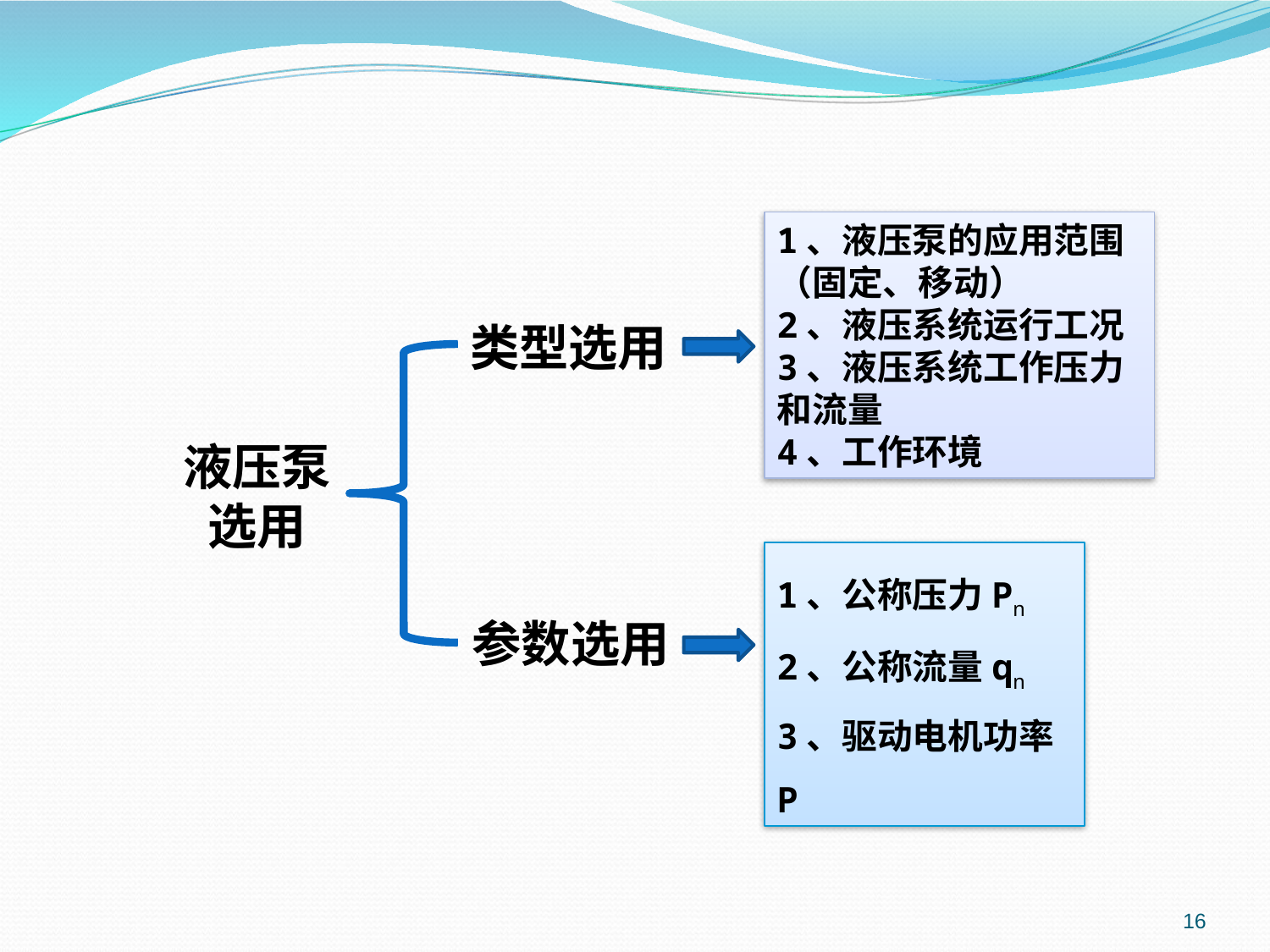

1、液压泵的应用范围（固定、移动）
2、液压系统运行工况
3、液压系统工作压力和流量
4、工作环境
类型选用

液压泵
选用
1、公称压力Pn
2、公称流量qn
3、驱动电机功率P
参数选用

16